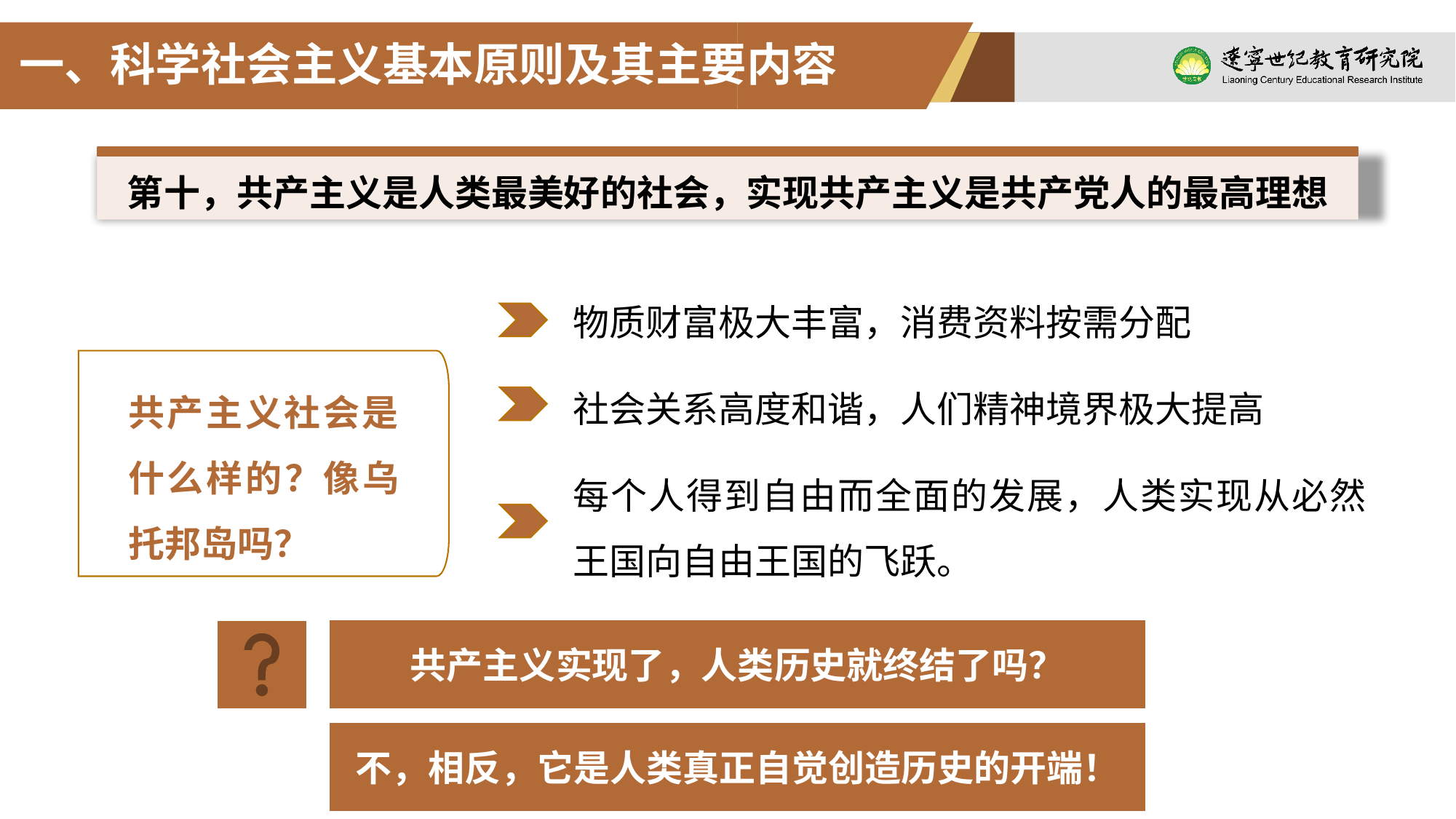

一、科学社会主义基本原则及其主要内容

第十，共产主义是人类最美好的社会，实现共产主义是共产党人的最高理想
物质财富极大丰富，消费资料按需分配
社会关系高度和谐，人们精神境界极大提高
每个人得到自由而全面的发展，人类实现从必然王国向自由王国的飞跃。

共产主义社会是什么样的？像乌托邦岛吗？

共产主义实现了，人类历史就终结了吗？

不，相反，它是人类真正自觉创造历史的开端！